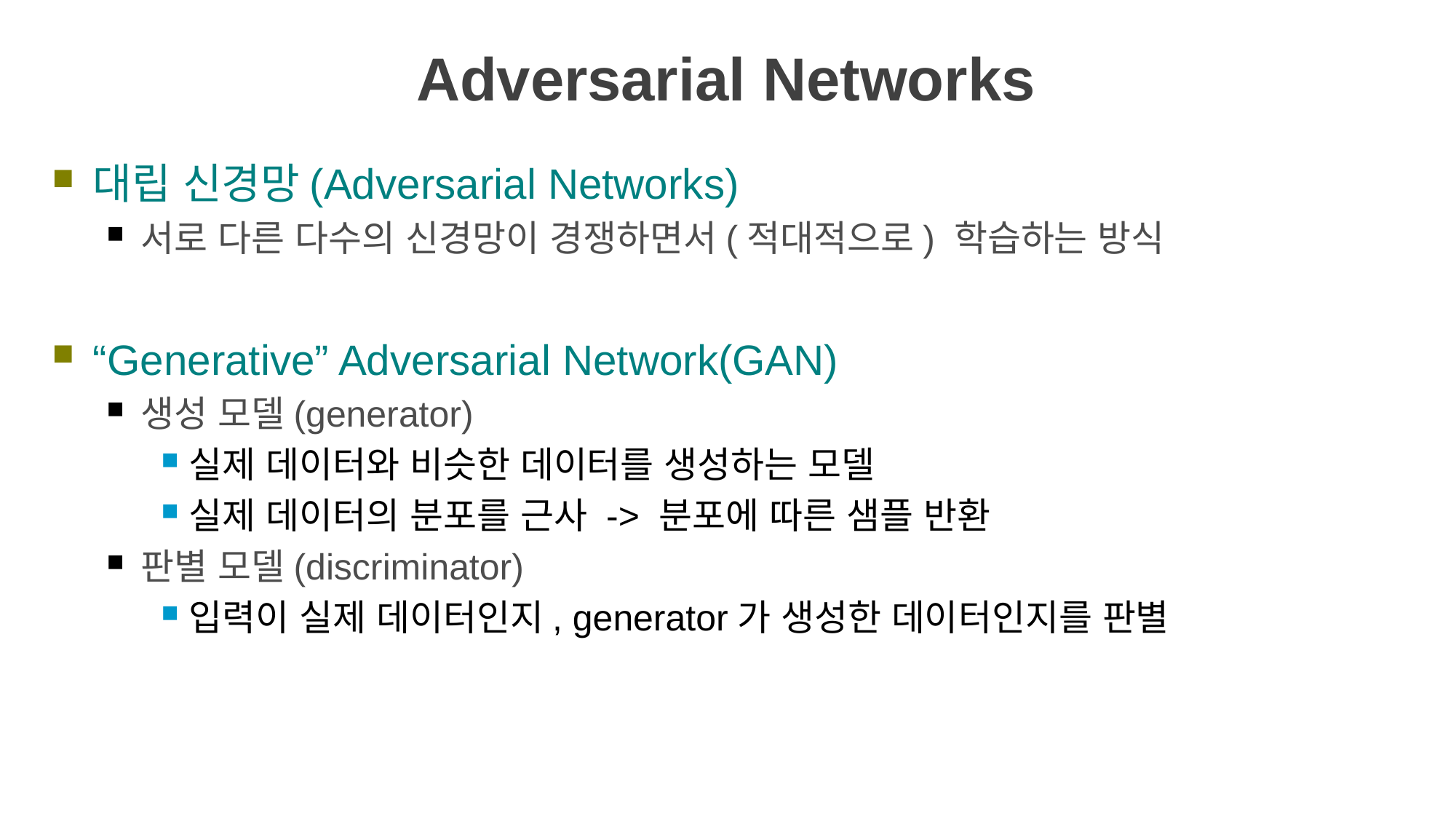

# Adversarial Networks
대립 신경망(Adversarial Networks)
서로 다른 다수의 신경망이 경쟁하면서(적대적으로) 학습하는 방식

“Generative” Adversarial Network(GAN)
생성 모델(generator)
실제 데이터와 비슷한 데이터를 생성하는 모델
실제 데이터의 분포를 근사 -> 분포에 따른 샘플 반환
판별 모델(discriminator)
입력이 실제 데이터인지, generator가 생성한 데이터인지를 판별